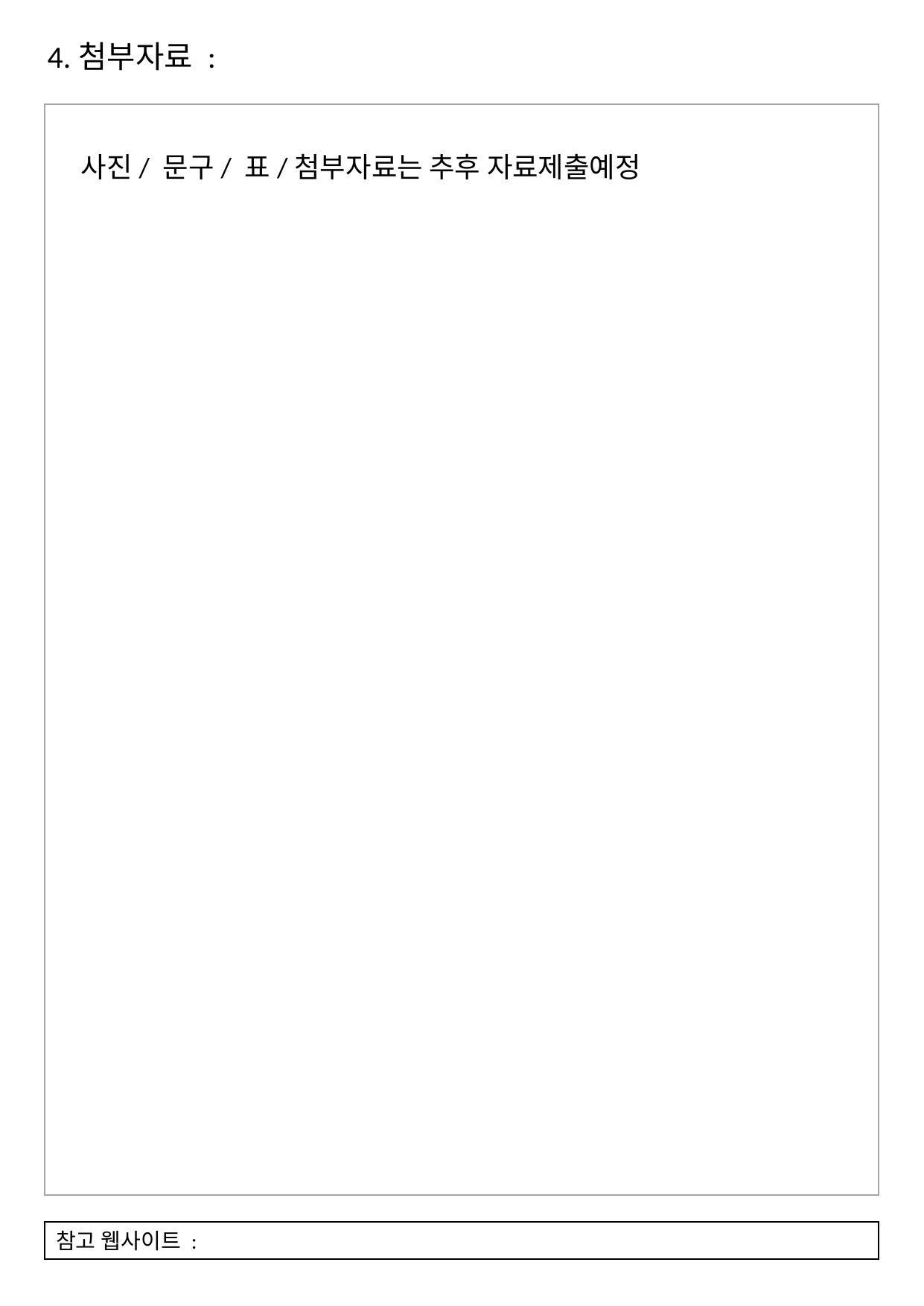

4.첨부자료 :

사진/ 문구/ 표/첨부자료는 추후 자료제출예정
참고 웹사이트 :